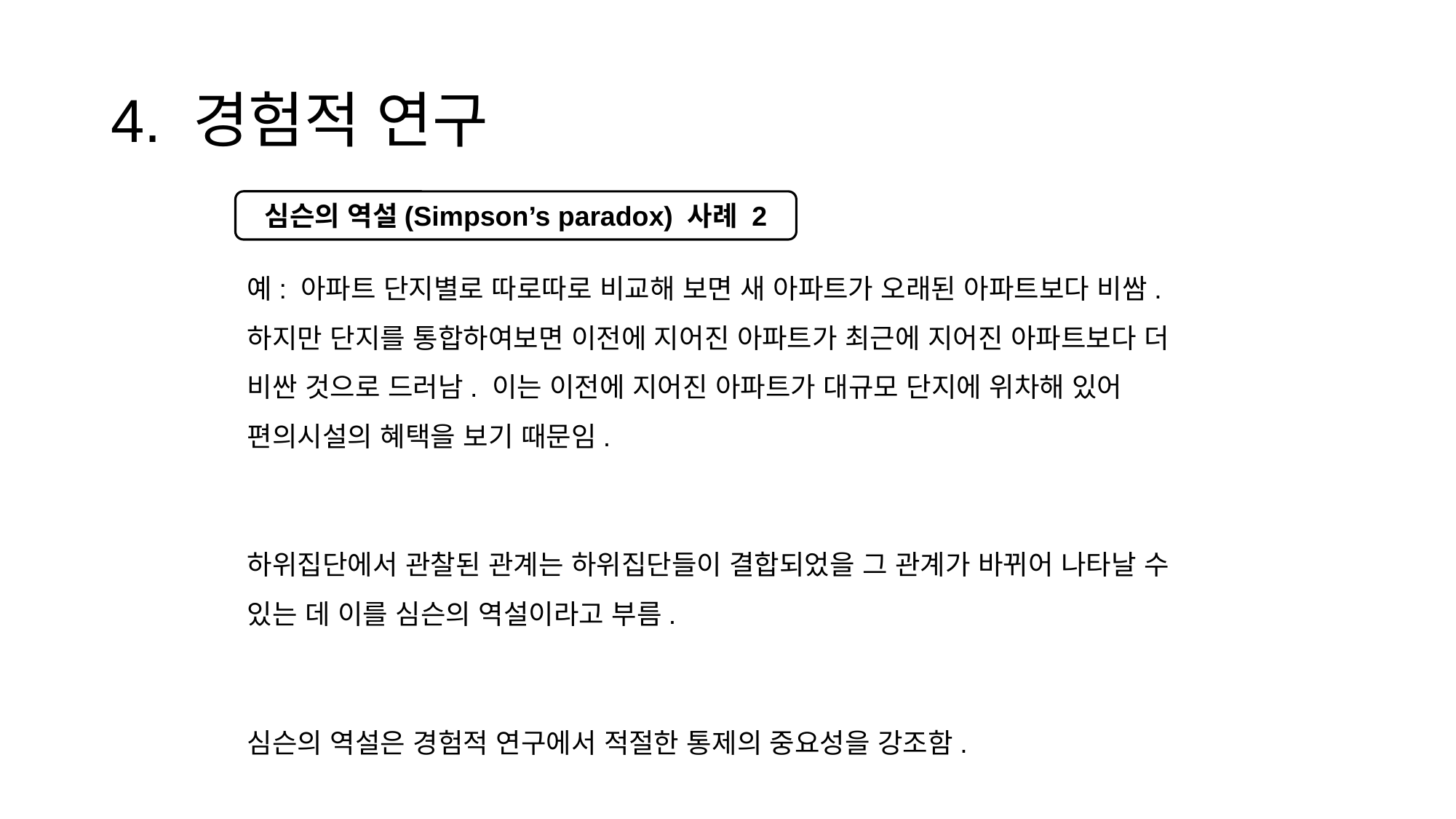

# 4. 경험적 연구

예: 아파트 단지별로 따로따로 비교해 보면 새 아파트가 오래된 아파트보다 비쌈. 하지만 단지를 통합하여보면 이전에 지어진 아파트가 최근에 지어진 아파트보다 더 비싼 것으로 드러남. 이는 이전에 지어진 아파트가 대규모 단지에 위차해 있어 편의시설의 혜택을 보기 때문임.

하위집단에서 관찰된 관계는 하위집단들이 결합되었을 그 관계가 바뀌어 나타날 수 있는 데 이를 심슨의 역설이라고 부름.

심슨의 역설은 경험적 연구에서 적절한 통제의 중요성을 강조함.

심슨의 역설(Simpson’s paradox) 사례 2